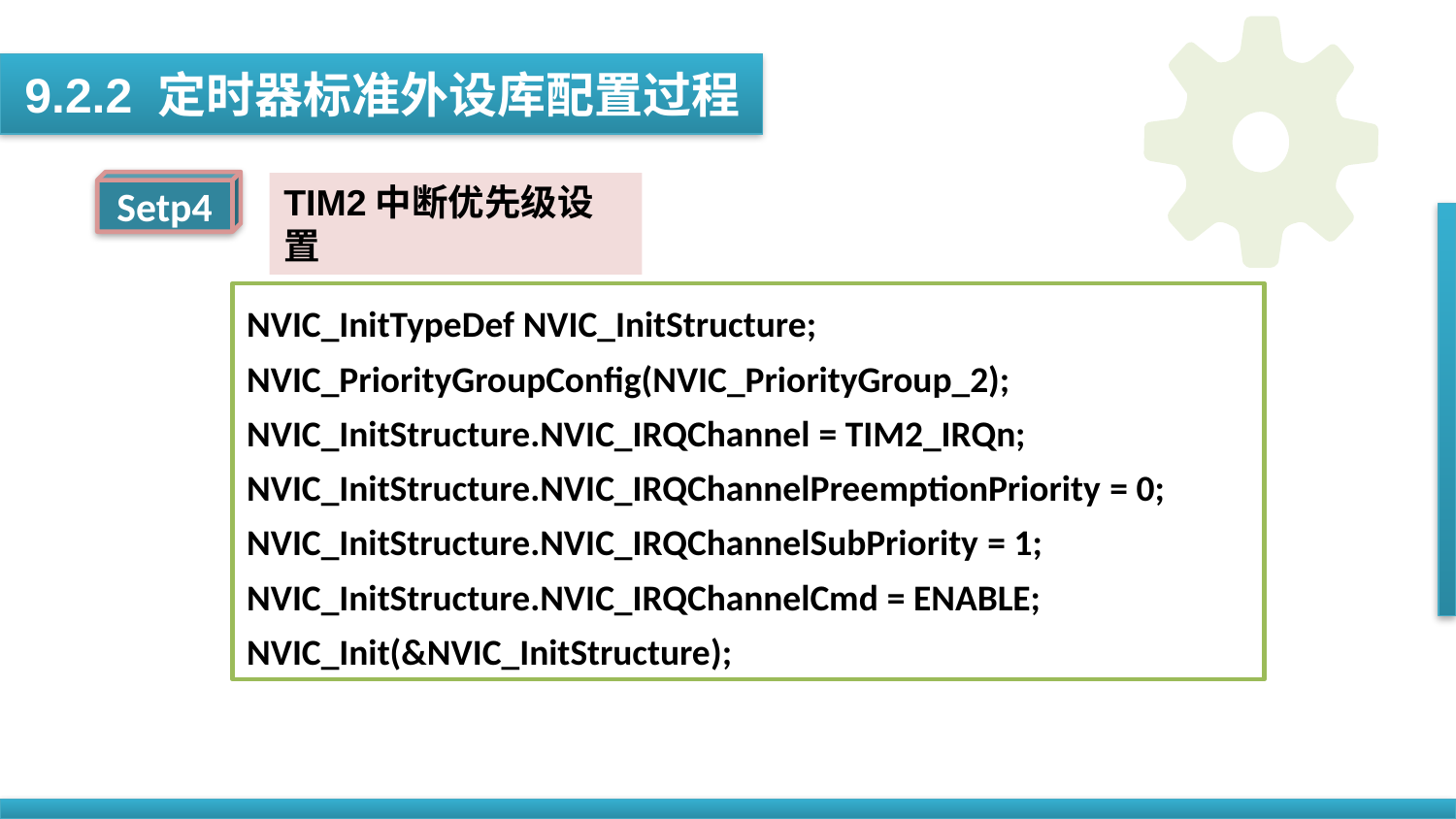

9.2.2 定时器标准外设库配置过程
Setp4
TIM2中断优先级设置
NVIC_InitTypeDef NVIC_InitStructure;
NVIC_PriorityGroupConfig(NVIC_PriorityGroup_2);
NVIC_InitStructure.NVIC_IRQChannel = TIM2_IRQn;
NVIC_InitStructure.NVIC_IRQChannelPreemptionPriority = 0;
NVIC_InitStructure.NVIC_IRQChannelSubPriority = 1;
NVIC_InitStructure.NVIC_IRQChannelCmd = ENABLE;
NVIC_Init(&NVIC_InitStructure);